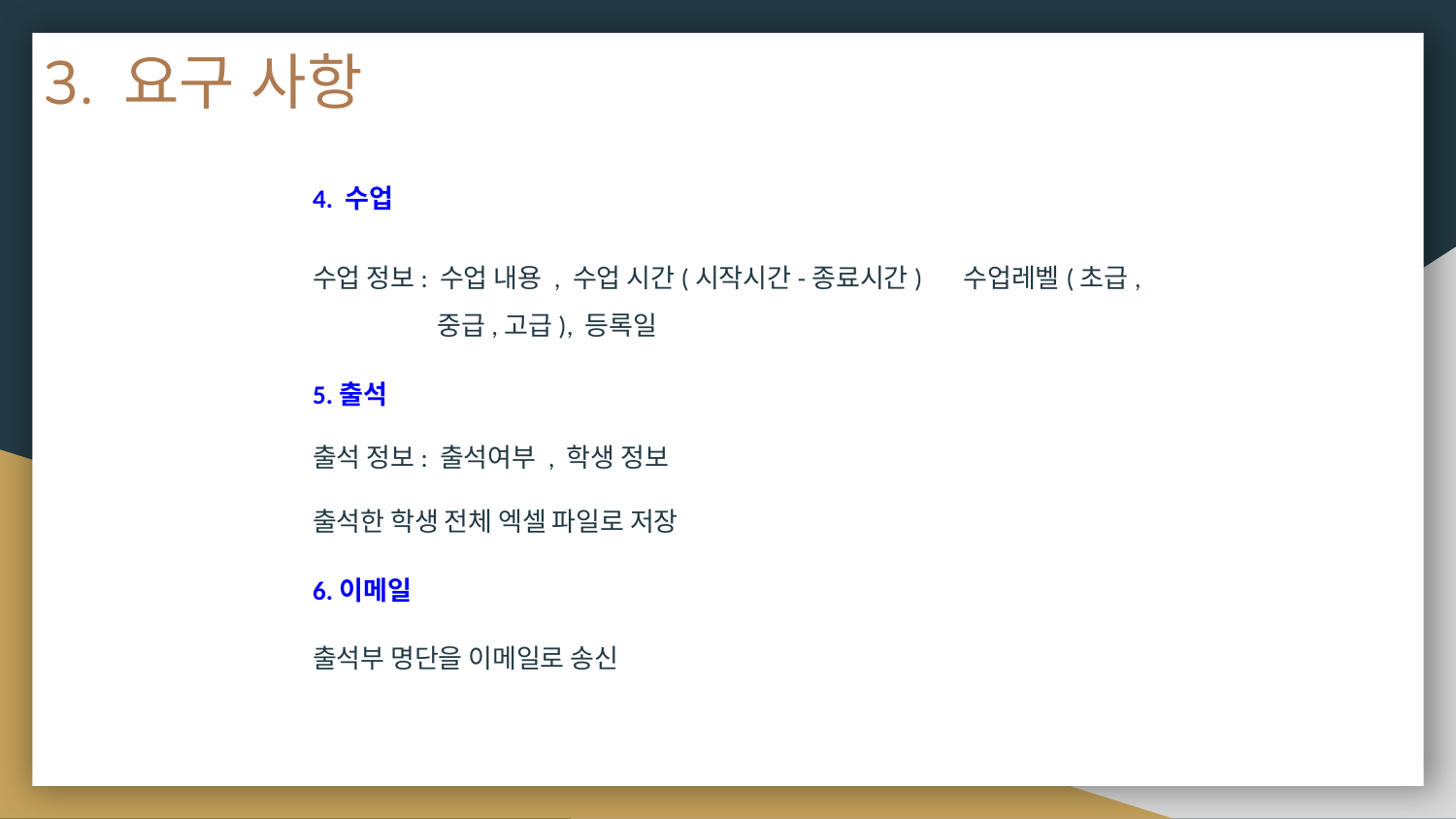

# 3. 요구 사항
4. 수업
수업 정보: 수업 내용 , 수업 시간(시작시간-종료시간)      수업레벨(초급,중급,고급), 등록일
5.출석
출석 정보: 출석여부 , 학생 정보
출석한 학생 전체 엑셀 파일로 저장
6.이메일
출석부 명단을 이메일로 송신